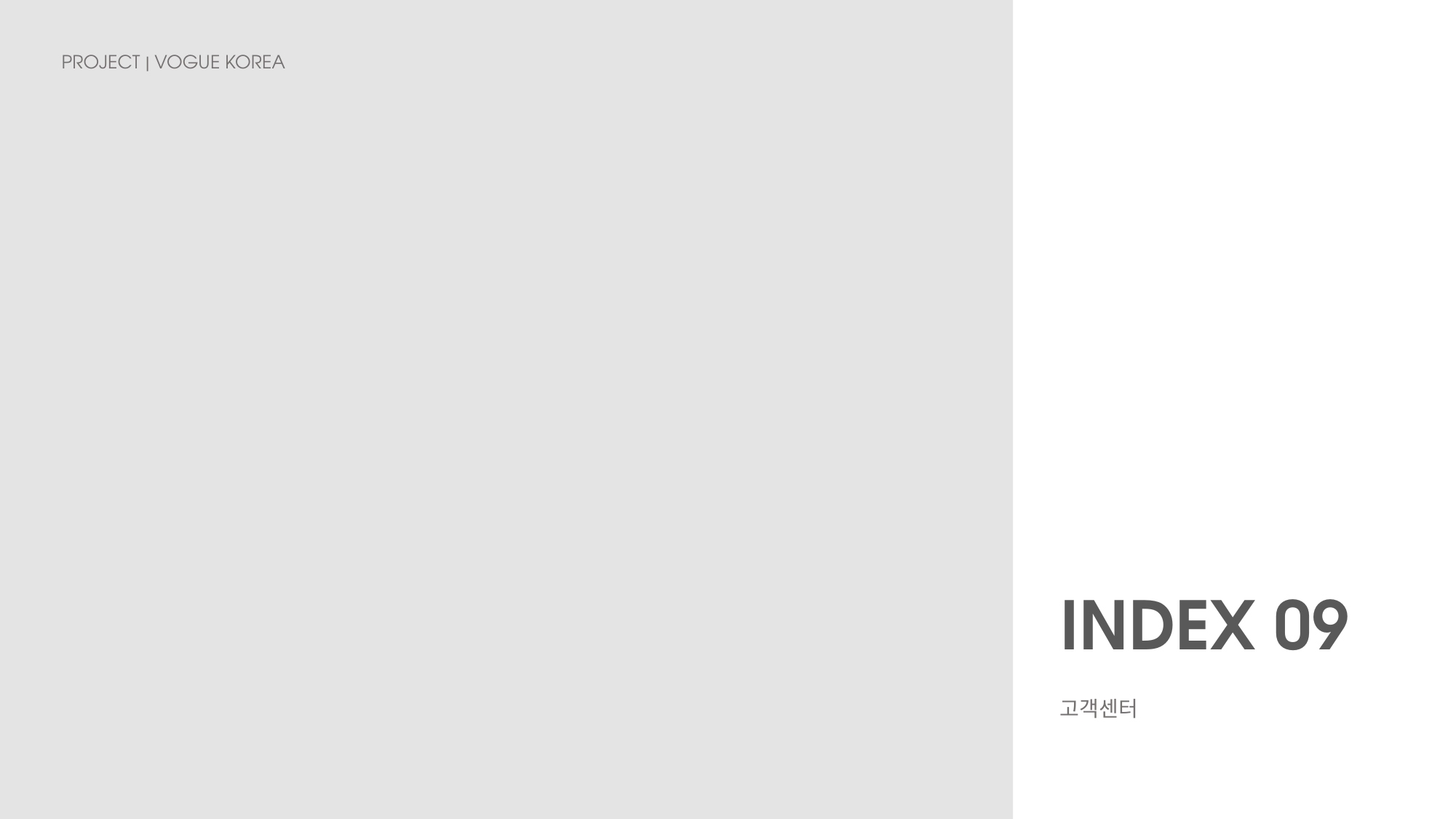

PROJECT | VOGUE KOREA
INDEX 09
고객센터